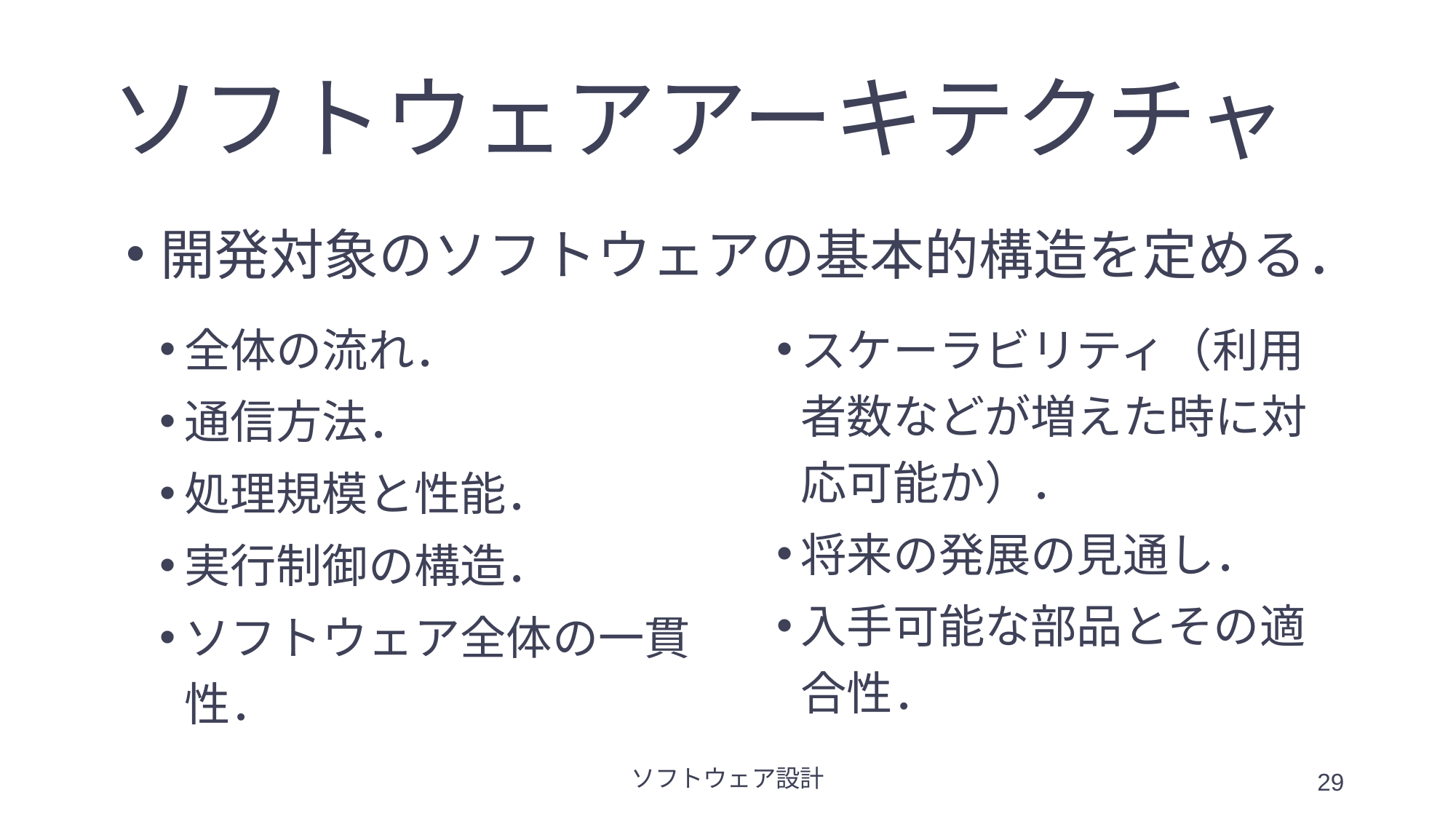

# ソフトウェアアーキテクチャ
開発対象のソフトウェアの基本的構造を定める．
全体の流れ．
通信方法．
処理規模と性能．
実行制御の構造．
ソフトウェア全体の一貫性．
スケーラビリティ（利用者数などが増えた時に対応可能か）．
将来の発展の見通し．
入手可能な部品とその適合性．
ソフトウェア設計
29